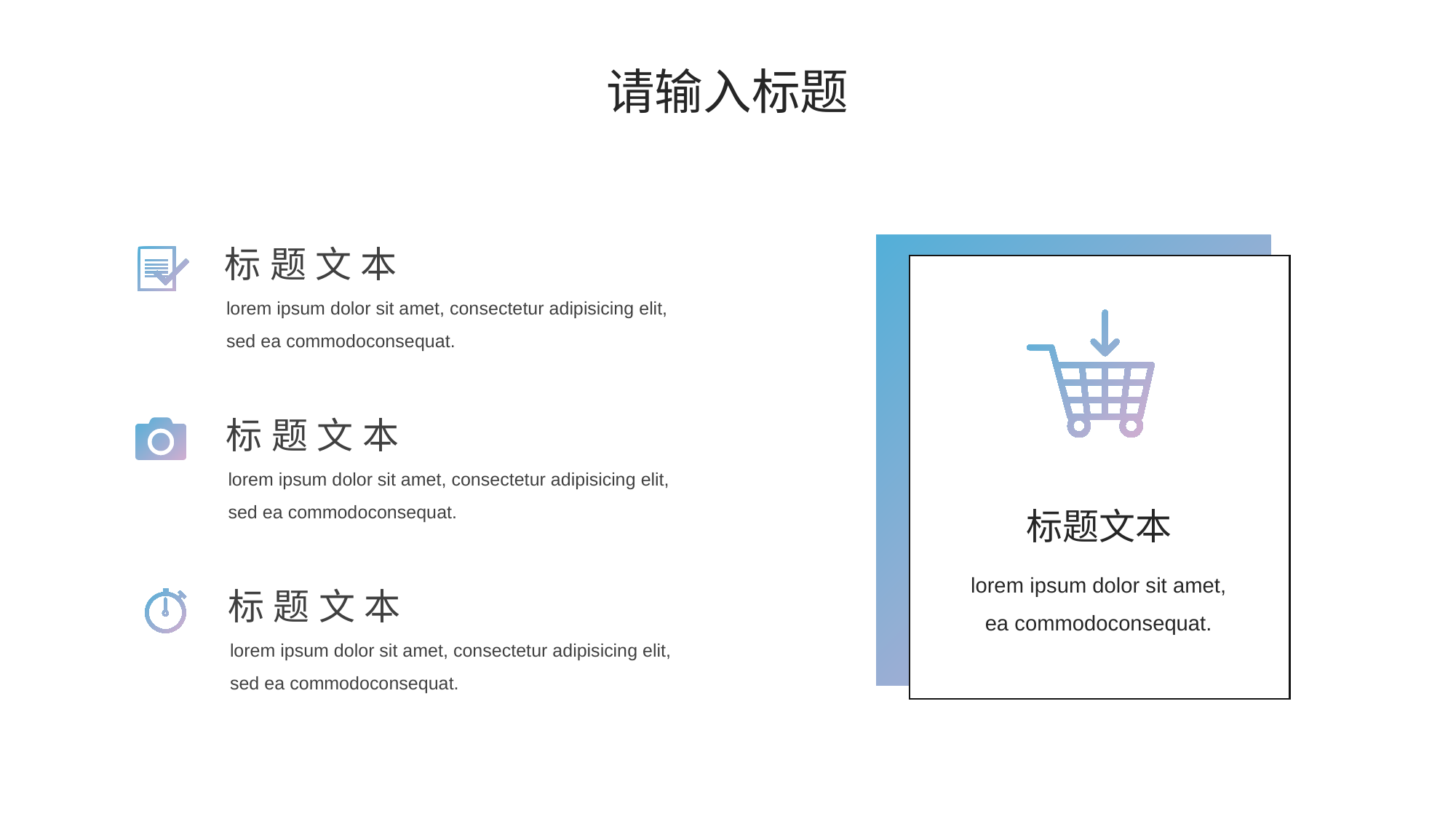

请输入标题

标题文本

lorem ipsum dolor sit amet, consectetur adipisicing elit, sed ea commodoconsequat.

标题文本

lorem ipsum dolor sit amet, consectetur adipisicing elit, sed ea commodoconsequat.
标题文本
lorem ipsum dolor sit amet, ea commodoconsequat.
标题文本

lorem ipsum dolor sit amet, consectetur adipisicing elit, sed ea commodoconsequat.